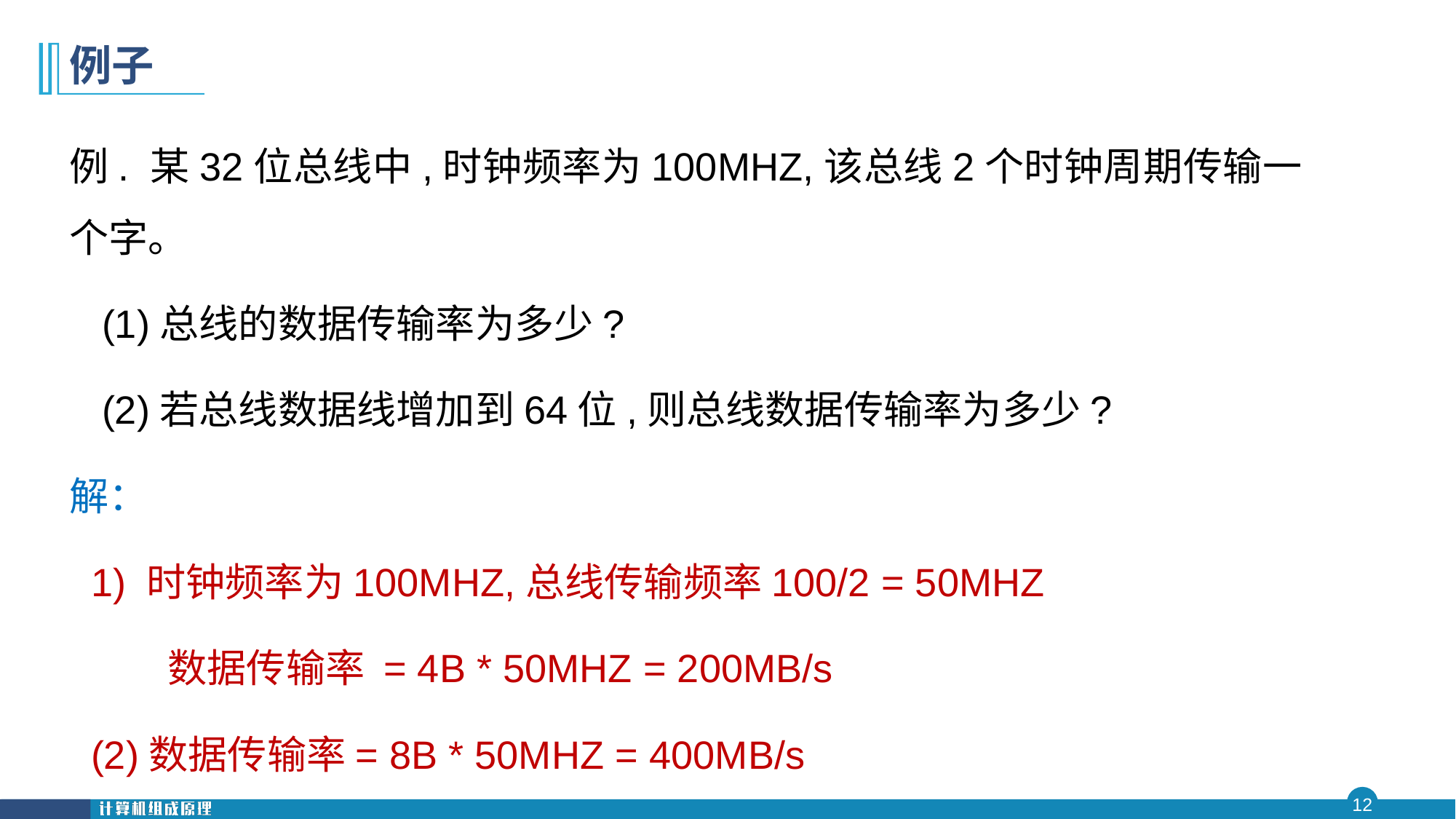

# 例子
例. 某32位总线中,时钟频率为100MHZ,该总线2个时钟周期传输一个字。
   (1)总线的数据传输率为多少?
   (2)若总线数据线增加到64位,则总线数据传输率为多少?
解：
  1) 时钟频率为100MHZ,总线传输频率100/2 = 50MHZ
          数据传输率 = 4B * 50MHZ = 200MB/s
  (2)数据传输率= 8B * 50MHZ = 400MB/s